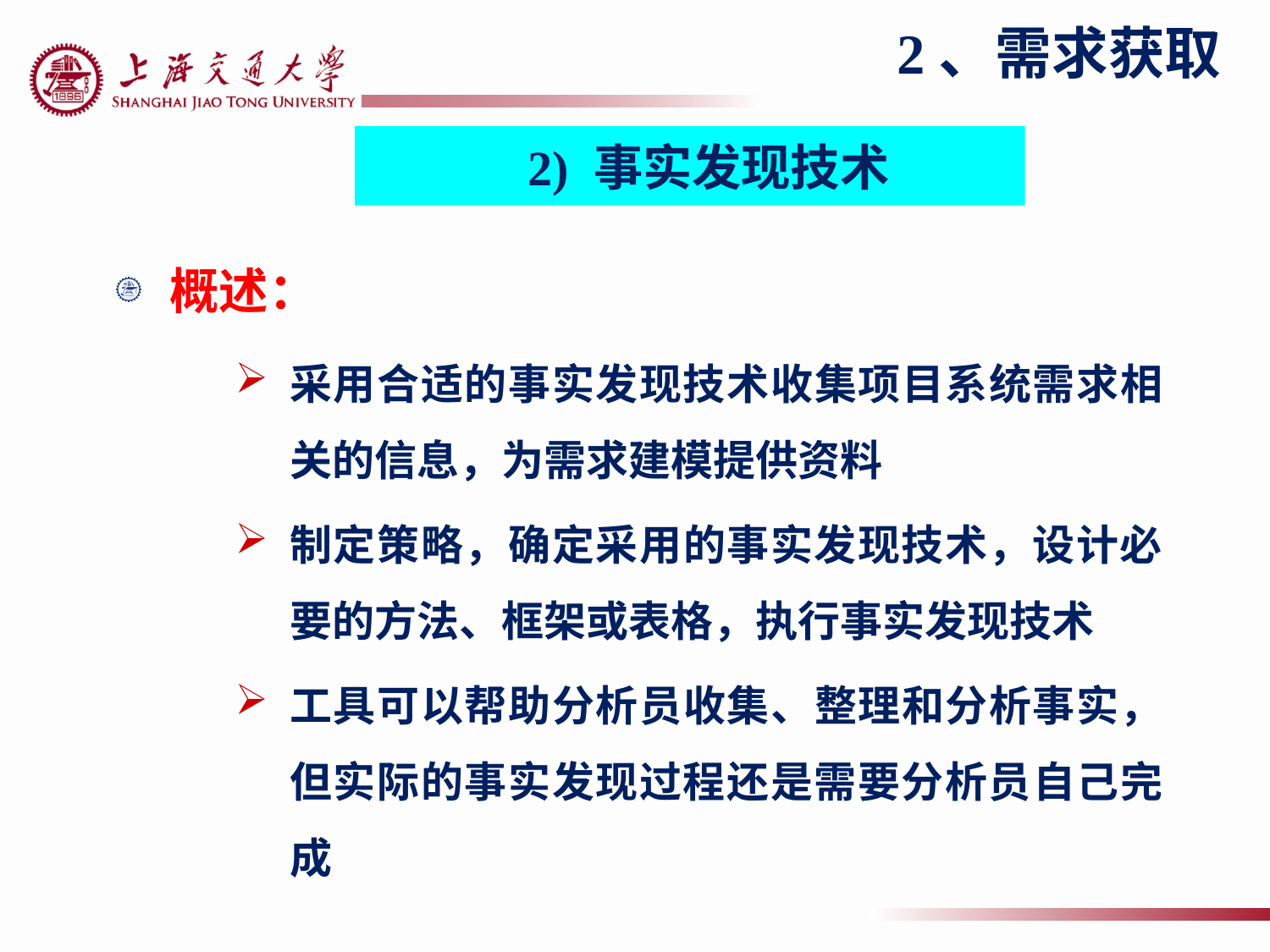

2、需求获取
2) 事实发现技术
概述：
采用合适的事实发现技术收集项目系统需求相关的信息，为需求建模提供资料
制定策略，确定采用的事实发现技术，设计必要的方法、框架或表格，执行事实发现技术
工具可以帮助分析员收集、整理和分析事实，但实际的事实发现过程还是需要分析员自己完成